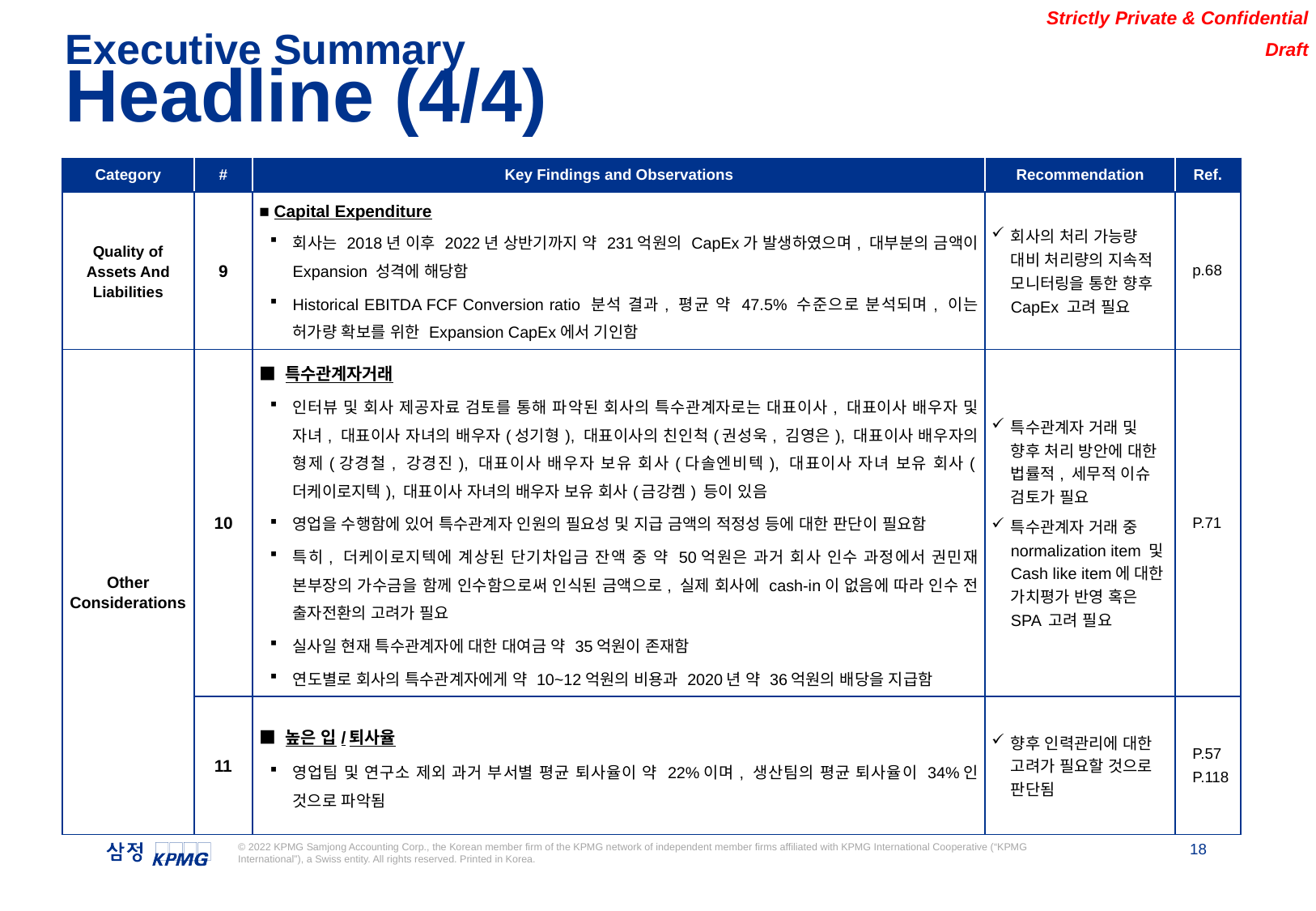

Executive Summary
Headline (4/4)
| Category | # | Key Findings and Observations | Recommendation | Ref. |
| --- | --- | --- | --- | --- |
| Quality of Assets And Liabilities | 9 | ■ Capital Expenditure 회사는 2018년 이후 2022년 상반기까지 약 231억원의 CapEx가 발생하였으며, 대부분의 금액이 Expansion 성격에 해당함 Historical EBITDA FCF Conversion ratio 분석 결과, 평균 약 47.5% 수준으로 분석되며, 이는 허가량 확보를 위한 Expansion CapEx에서 기인함 | 회사의 처리 가능량 대비 처리량의 지속적 모니터링을 통한 향후 CapEx 고려 필요 | p.68 |
| Other Considerations | 10 | ■ 특수관계자거래 인터뷰 및 회사 제공자료 검토를 통해 파악된 회사의 특수관계자로는 대표이사, 대표이사 배우자 및 자녀, 대표이사 자녀의 배우자(성기형), 대표이사의 친인척(권성욱, 김영은), 대표이사 배우자의 형제(강경철, 강경진), 대표이사 배우자 보유 회사(다솔엔비텍), 대표이사 자녀 보유 회사(더케이로지텍), 대표이사 자녀의 배우자 보유 회사(금강켐) 등이 있음 영업을 수행함에 있어 특수관계자 인원의 필요성 및 지급 금액의 적정성 등에 대한 판단이 필요함 특히, 더케이로지텍에 계상된 단기차입금 잔액 중 약 50억원은 과거 회사 인수 과정에서 권민재 본부장의 가수금을 함께 인수함으로써 인식된 금액으로, 실제 회사에 cash-in이 없음에 따라 인수 전 출자전환의 고려가 필요 실사일 현재 특수관계자에 대한 대여금 약 35억원이 존재함 연도별로 회사의 특수관계자에게 약 10~12억원의 비용과 2020년 약 36억원의 배당을 지급함 | 특수관계자 거래 및 향후 처리 방안에 대한 법률적, 세무적 이슈 검토가 필요 특수관계자 거래 중 normalization item 및 Cash like item에 대한 가치평가 반영 혹은 SPA 고려 필요 | P.71 |
|  | 11 | ■ 높은 입/퇴사율 영업팀 및 연구소 제외 과거 부서별 평균 퇴사율이 약 22%이며, 생산팀의 평균 퇴사율이 34%인 것으로 파악됨 | 향후 인력관리에 대한 고려가 필요할 것으로 판단됨 | P.57 P.118 |